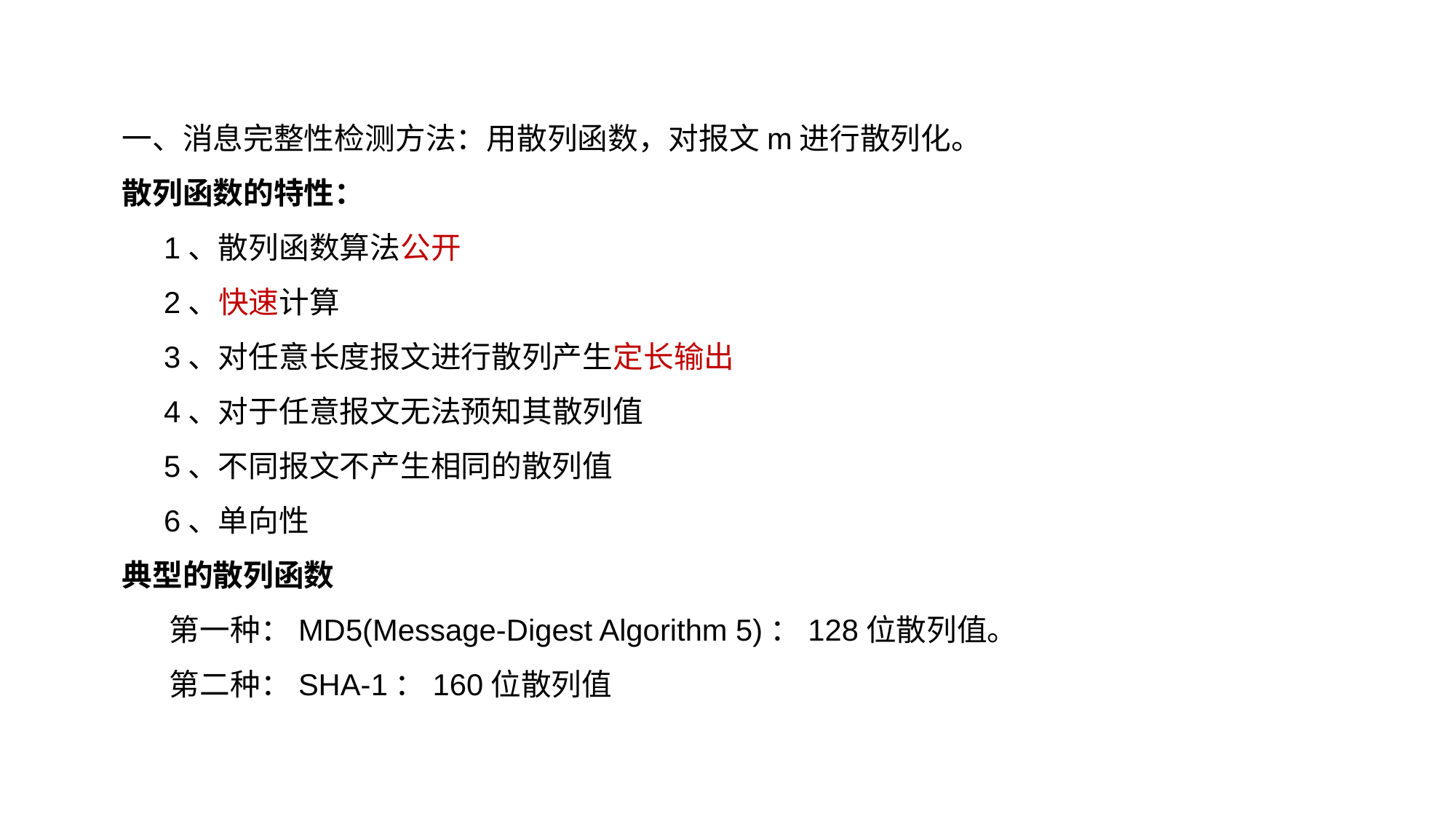

一、消息完整性检测方法：用散列函数，对报文m进行散列化。
散列函数的特性：
     1、散列函数算法公开
     2、快速计算
     3、对任意长度报文进行散列产生定长输出
     4、对于任意报文无法预知其散列值
     5、不同报文不产生相同的散列值
     6、单向性
典型的散列函数
      第一种：MD5(Message-Digest Algorithm 5)：128位散列值。
      第二种：SHA-1：160位散列值